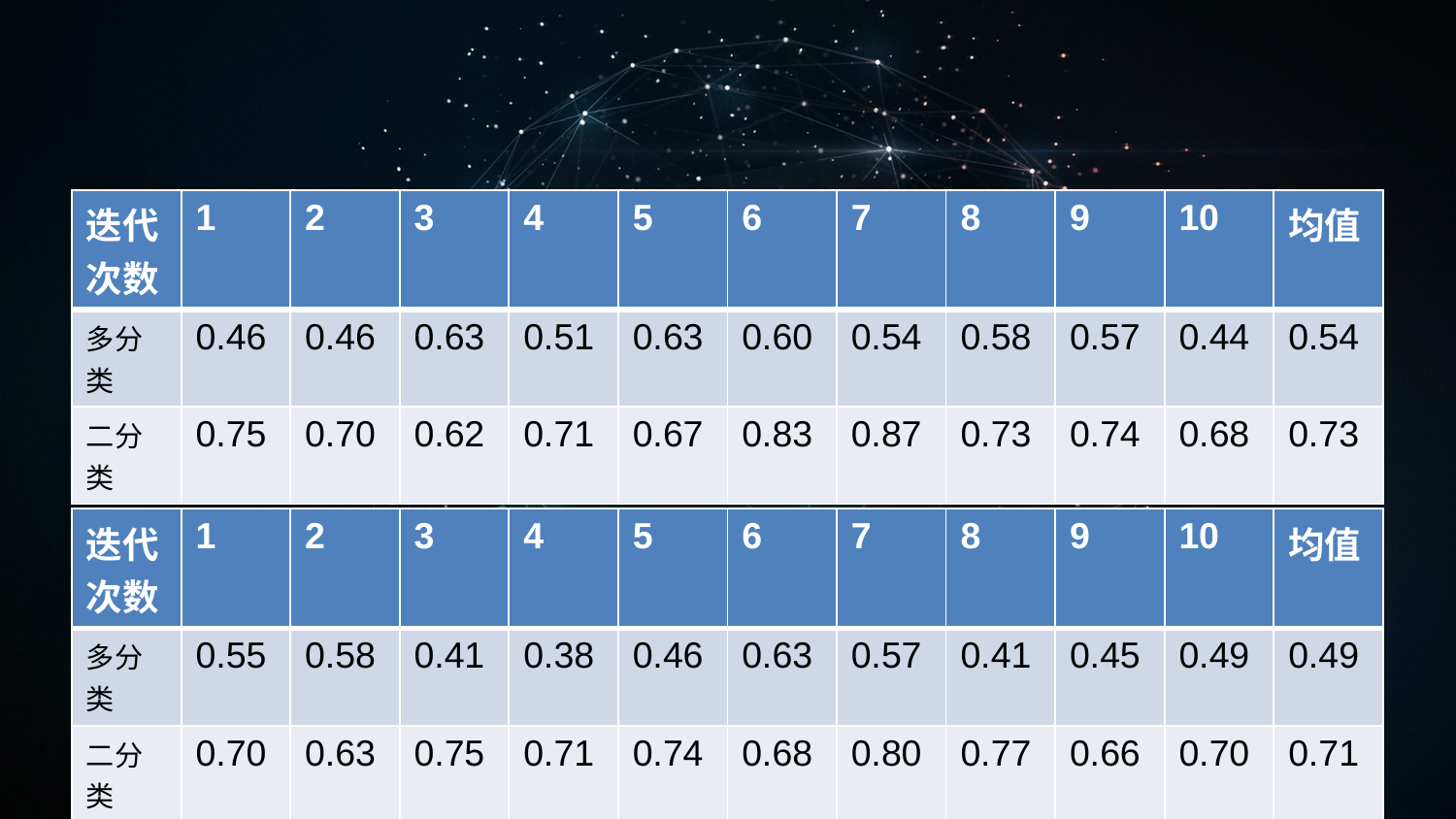

| 迭代次数 | 1 | 2 | 3 | 4 | 5 | 6 | 7 | 8 | 9 | 10 | 均值 |
| --- | --- | --- | --- | --- | --- | --- | --- | --- | --- | --- | --- |
| 多分类 | 0.46 | 0.46 | 0.63 | 0.51 | 0.63 | 0.60 | 0.54 | 0.58 | 0.57 | 0.44 | 0.54 |
| 二分类 | 0.75 | 0.70 | 0.62 | 0.71 | 0.67 | 0.83 | 0.87 | 0.73 | 0.74 | 0.68 | 0.73 |
| 迭代次数 | 1 | 2 | 3 | 4 | 5 | 6 | 7 | 8 | 9 | 10 | 均值 |
| --- | --- | --- | --- | --- | --- | --- | --- | --- | --- | --- | --- |
| 多分类 | 0.55 | 0.58 | 0.41 | 0.38 | 0.46 | 0.63 | 0.57 | 0.41 | 0.45 | 0.49 | 0.49 |
| 二分类 | 0.70 | 0.63 | 0.75 | 0.71 | 0.74 | 0.68 | 0.80 | 0.77 | 0.66 | 0.70 | 0.71 |